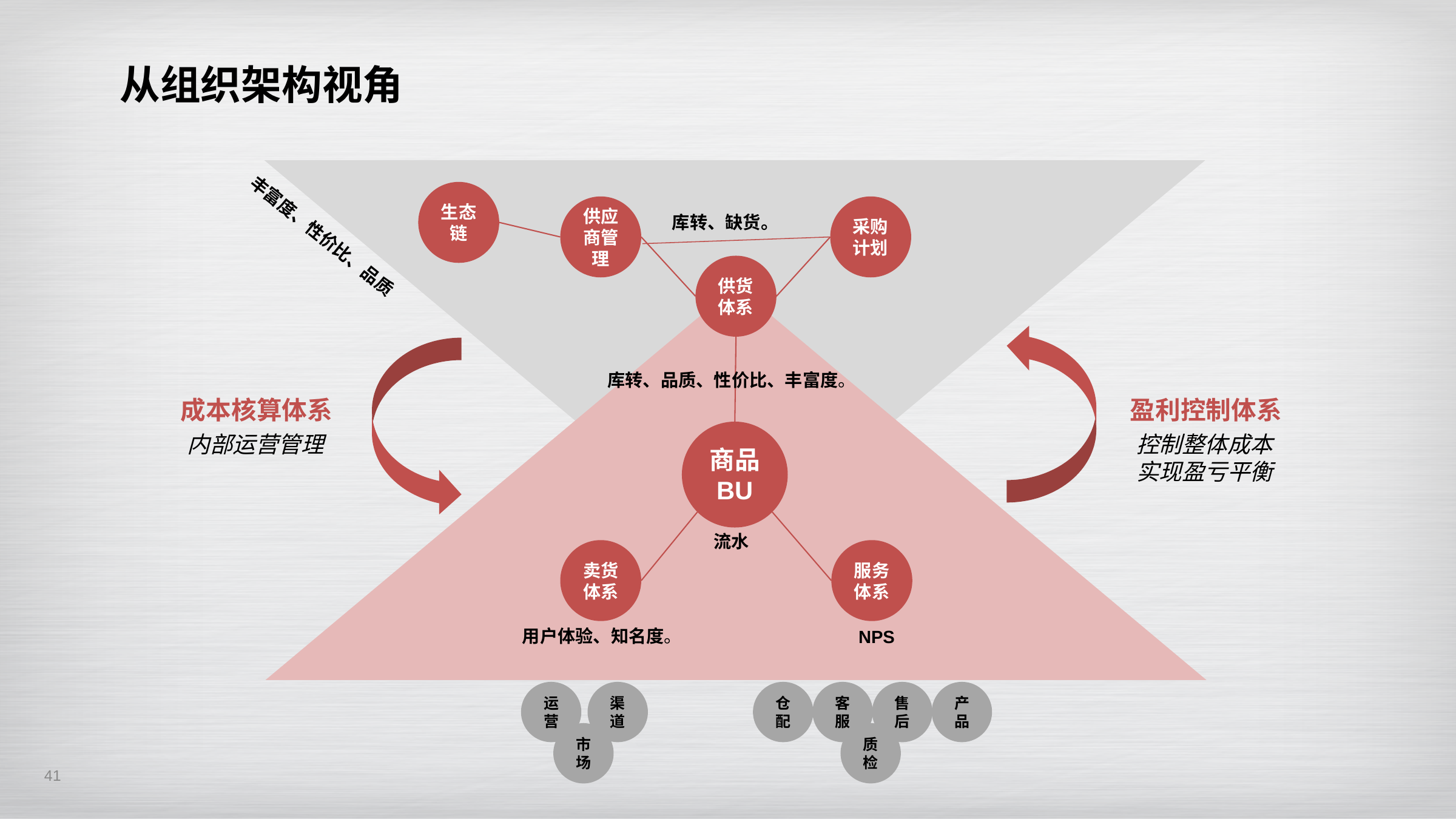

从组织架构视角

生态链
供应商管理
采购计划
库转、缺货。
丰富度、性价比、品质
供货体系

库转、品质、性价比、丰富度。
成本核算体系
盈利控制体系
商品
BU
内部运营管理
控制整体成本
实现盈亏平衡
流水
卖货体系
服务体系
用户体验、知名度。
NPS
运营
渠道
仓配
客服
售后
产品
市场
质检